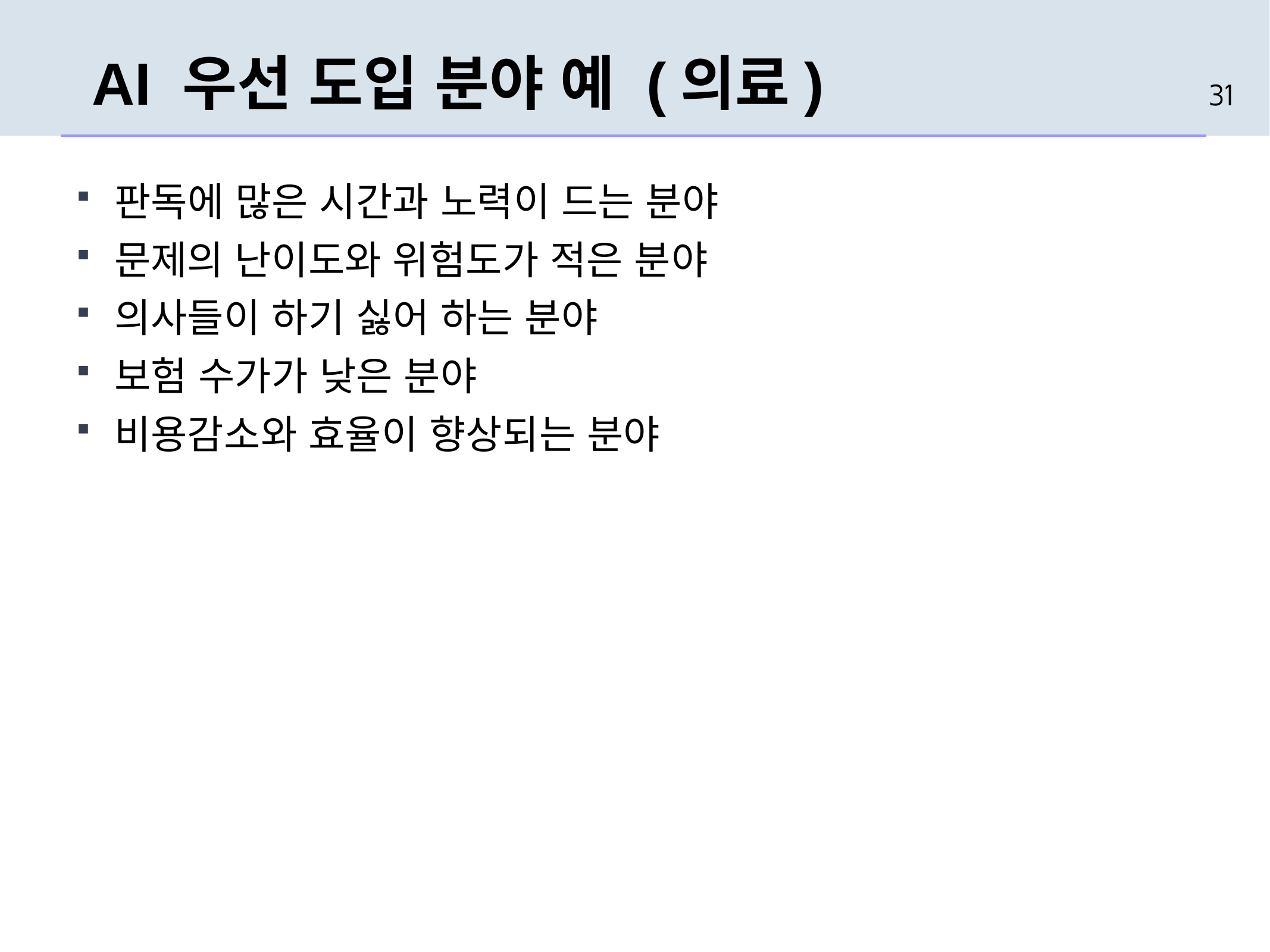

# AI 우선 도입 분야 예 (의료)
31
판독에 많은 시간과 노력이 드는 분야
문제의 난이도와 위험도가 적은 분야
의사들이 하기 싫어 하는 분야
보험 수가가 낮은 분야
비용감소와 효율이 향상되는 분야